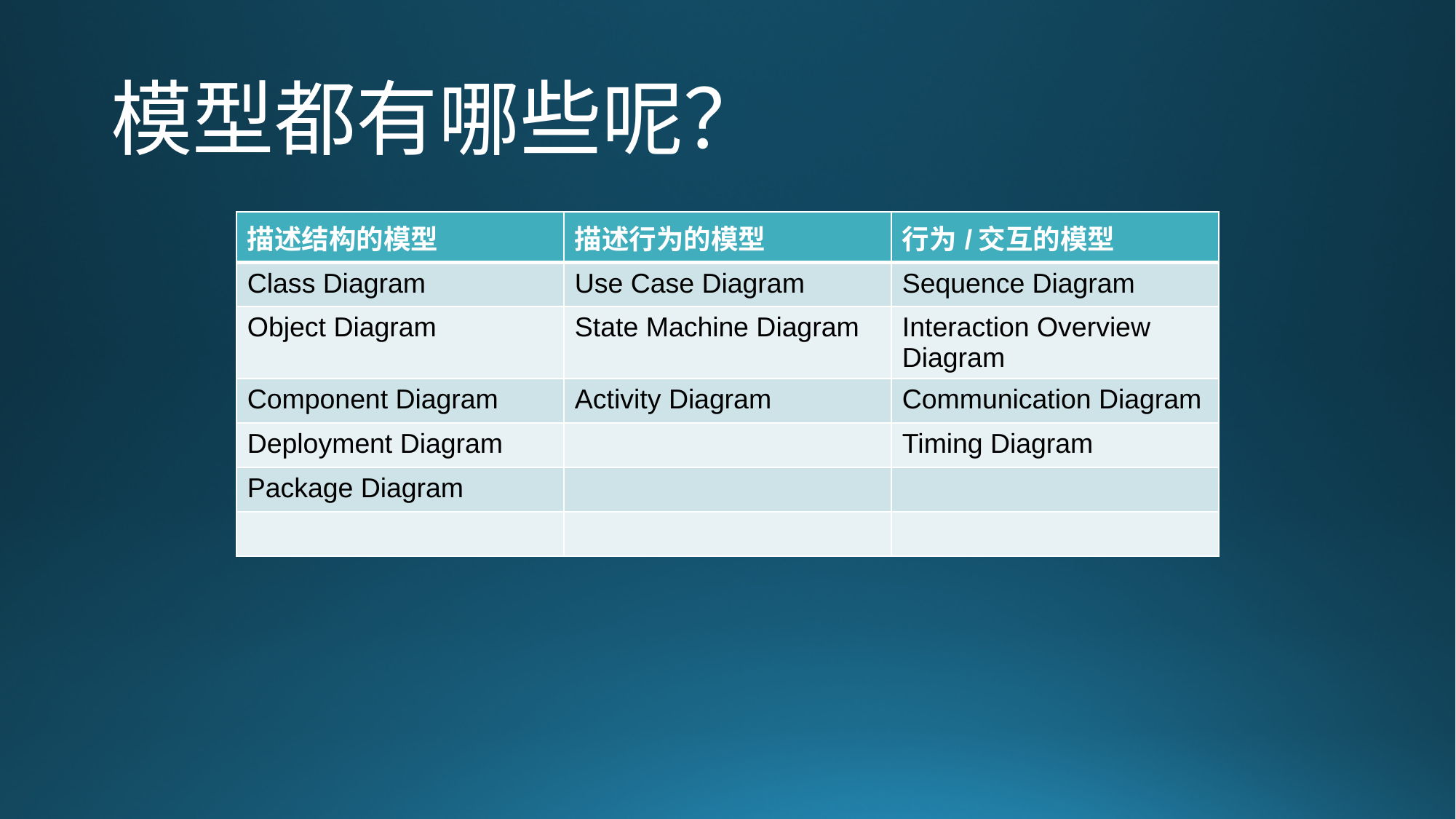

# 模型都有哪些呢？
| 描述结构的模型 | 描述行为的模型 | 行为/交互的模型 |
| --- | --- | --- |
| Class Diagram | Use Case Diagram | Sequence Diagram |
| Object Diagram | State Machine Diagram | Interaction Overview Diagram |
| Component Diagram | Activity Diagram | Communication Diagram |
| Deployment Diagram |  | Timing Diagram |
| Package Diagram |  |  |
|  |  |  |